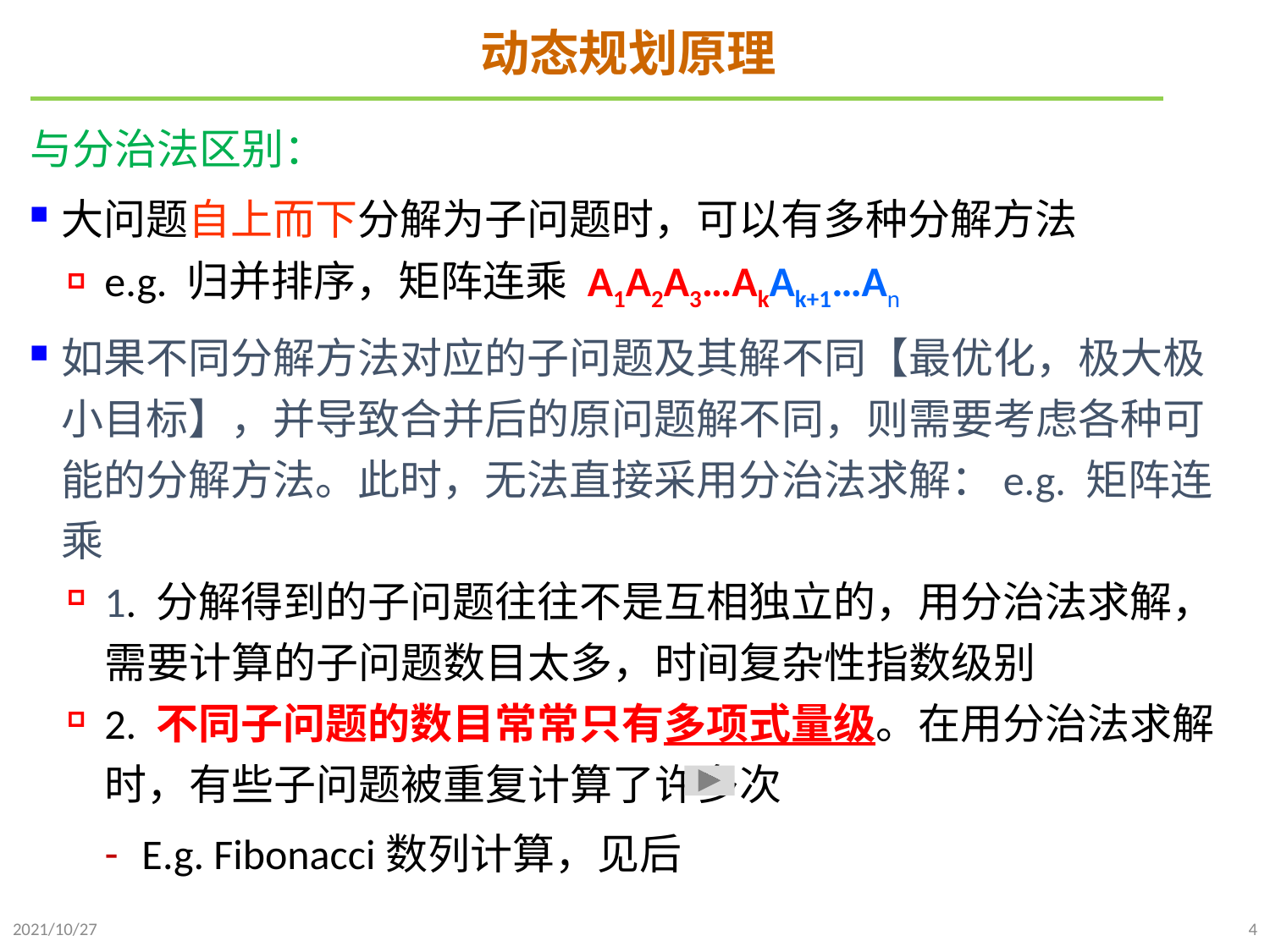

# 动态规划原理
与分治法区别：
大问题自上而下分解为子问题时，可以有多种分解方法
e.g. 归并排序，矩阵连乘 A1A2A3…AkAk+1…An
如果不同分解方法对应的子问题及其解不同【最优化，极大极小目标】，并导致合并后的原问题解不同，则需要考虑各种可能的分解方法。此时，无法直接采用分治法求解：e.g. 矩阵连乘
1. 分解得到的子问题往往不是互相独立的，用分治法求解，需要计算的子问题数目太多，时间复杂性指数级别
2. 不同子问题的数目常常只有多项式量级。在用分治法求解时，有些子问题被重复计算了许多次
E.g. Fibonacci数列计算，见后

2021/10/27
4